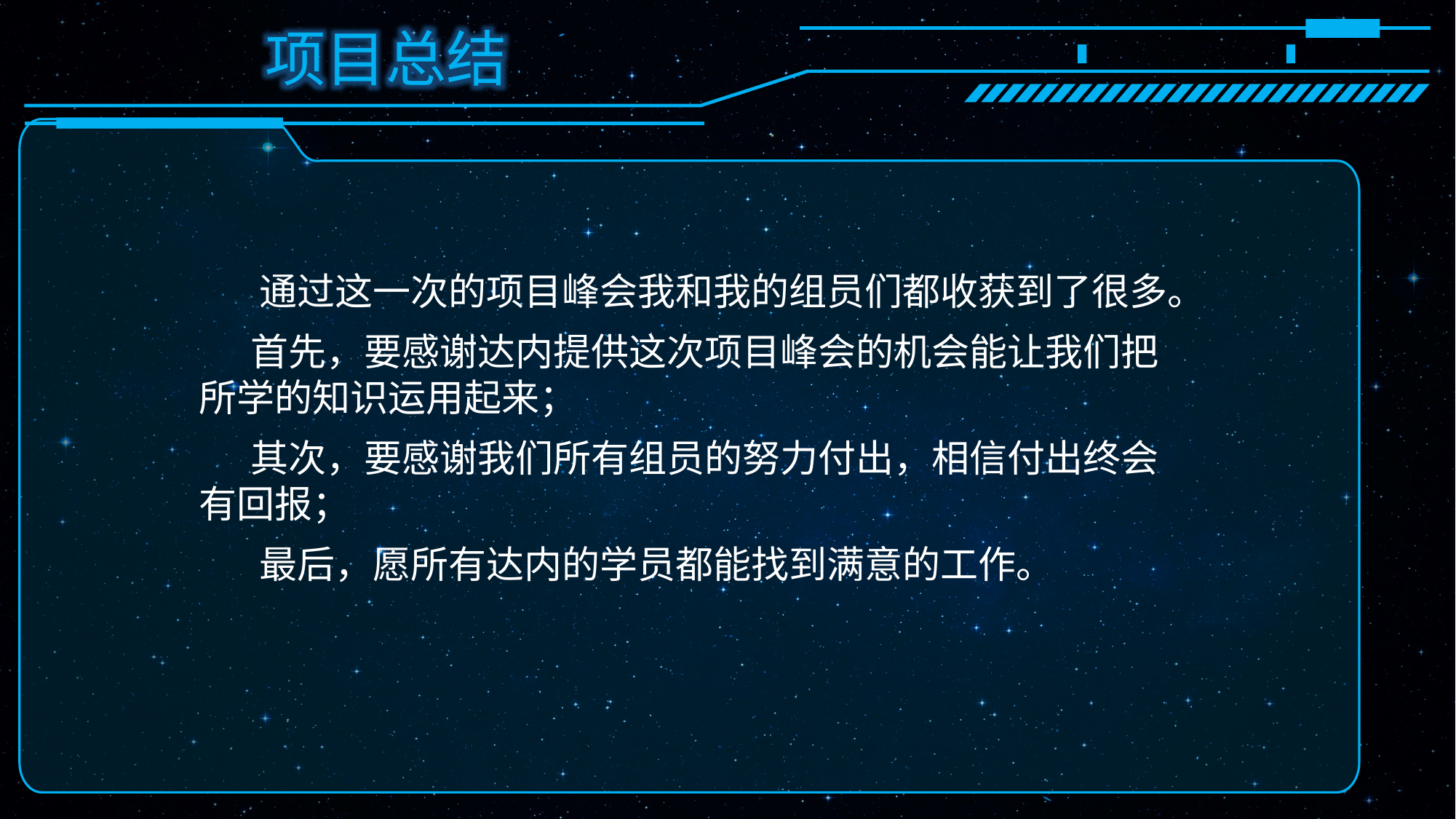

项目总结

      通过这一次的项目峰会我和我的组员们都收获到了很多。
     首先，要感谢达内提供这次项目峰会的机会能让我们把所学的知识运用起来；
     其次，要感谢我们所有组员的努力付出，相信付出终会有回报；
      最后，愿所有达内的学员都能找到满意的工作。